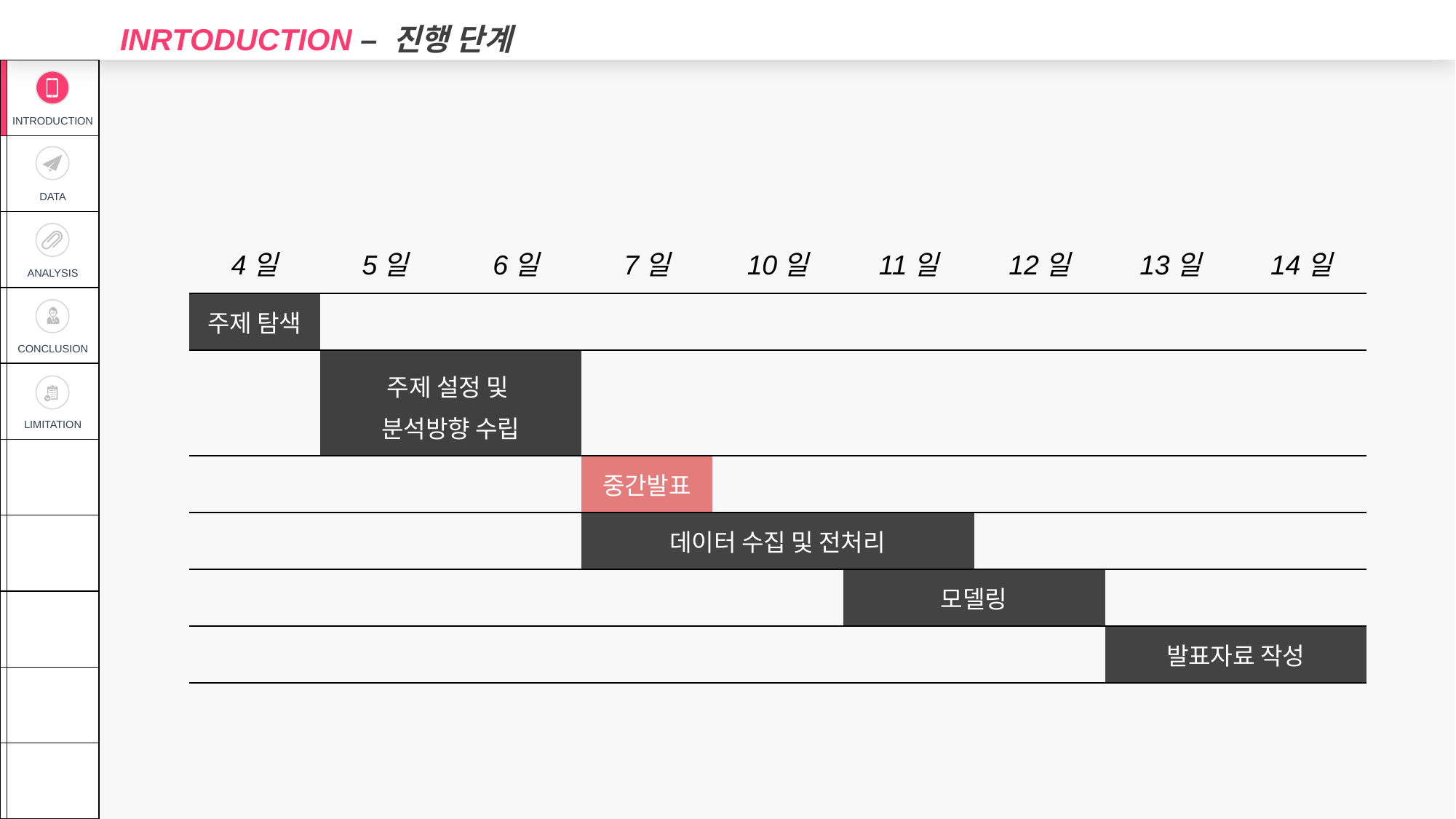

INRTODUCTION – 진행 단계
|  | INTRODUCTION |
| --- | --- |
|  | DATA |
|  | ANALYSIS |
|  | CONCLUSION |
|  | LIMITATION |
|  |  |
|  |  |
|  |  |
|  |  |
|  |  |

| 4일 | 5일 | 6일 | 7일 | 10일 | 11일 | 12일 | 13일 | 14일 |
| --- | --- | --- | --- | --- | --- | --- | --- | --- |
| 주제 탐색 |  |  |  |  |  |  |  |  |
|  | 주제 설정 및 분석방향 수립 |  |  |  |  |  |  |  |
|  |  |  | 중간발표 |  |  |  |  |  |
|  |  |  | 데이터 수집 및 전처리 |  |  |  |  |  |
|  |  |  |  |  | 모델링 |  |  |  |
|  |  |  |  |  |  |  | 발표자료 작성 |  |